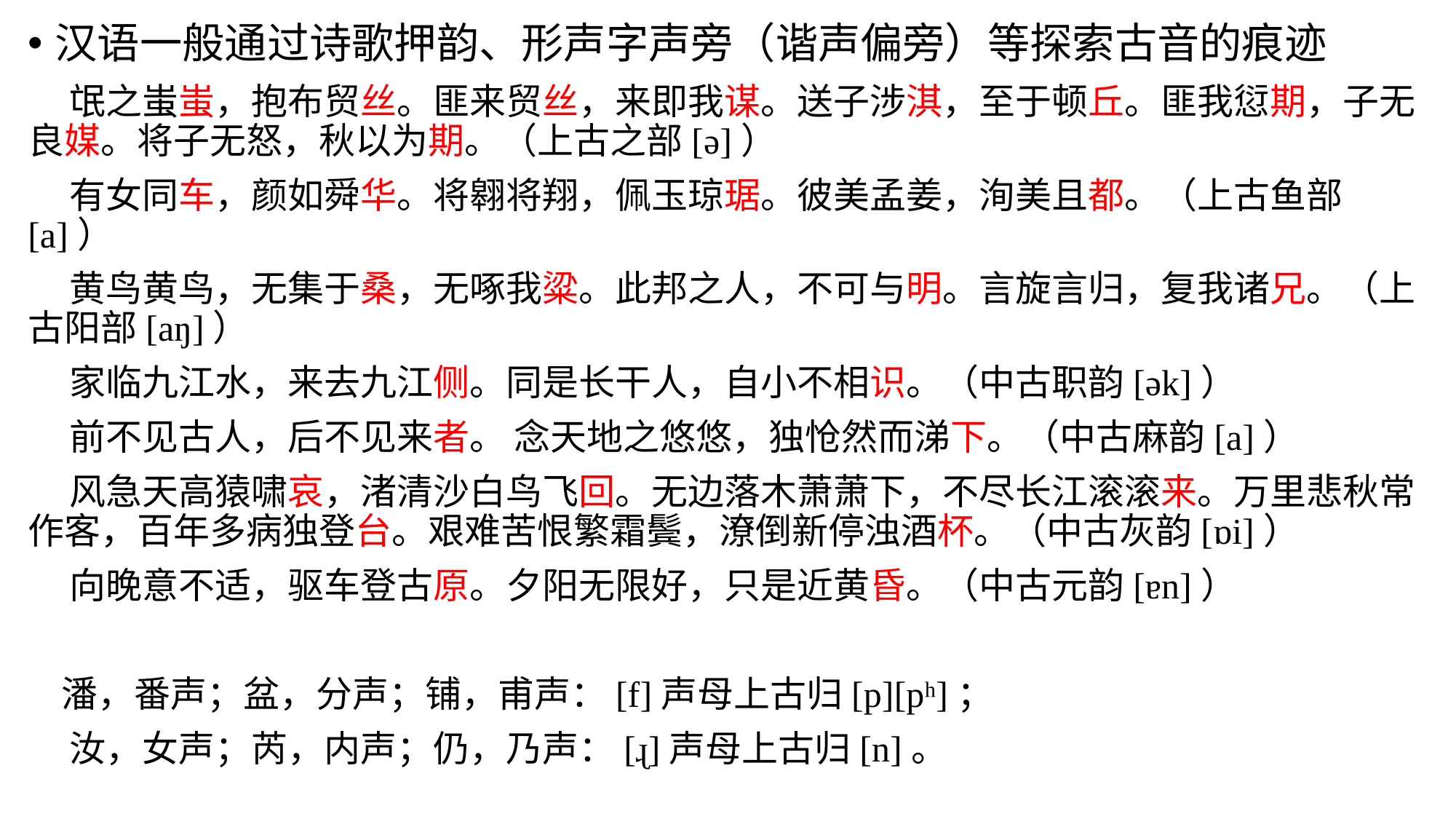

汉语一般通过诗歌押韵、形声字声旁（谐声偏旁）等探索古音的痕迹
    氓之蚩蚩，抱布贸丝。匪来贸丝，来即我谋。送子涉淇，至于顿丘。匪我愆期，子无良媒。将子无怒，秋以为期。（上古之部[ə]）
    有女同车，颜如舜华。将翱将翔，佩玉琼琚。彼美孟姜，洵美且都。（上古鱼部[a]）
    黄鸟黄鸟，无集于桑，无啄我粱。此邦之人，不可与明。言旋言归，复我诸兄。（上古阳部[aŋ]）
    家临九江水，来去九江侧。同是长干人，自小不相识。（中古职韵[ək]）
    前不见古人，后不见来者。 念天地之悠悠，独怆然而涕下。（中古麻韵[a]）
    风急天高猿啸哀，渚清沙白鸟飞回。无边落木萧萧下，不尽长江滚滚来。万里悲秋常作客，百年多病独登台。艰难苦恨繁霜鬓，潦倒新停浊酒杯。（中古灰韵[ɒi]）
    向晚意不适，驱车登古原。夕阳无限好，只是近黄昏。（中古元韵[ɐn]）

   潘，番声；盆，分声；铺，甫声：[f]声母上古归[p][pʰ]；
    汝，女声；芮，内声；仍，乃声：[ɻ]声母上古归[n]。